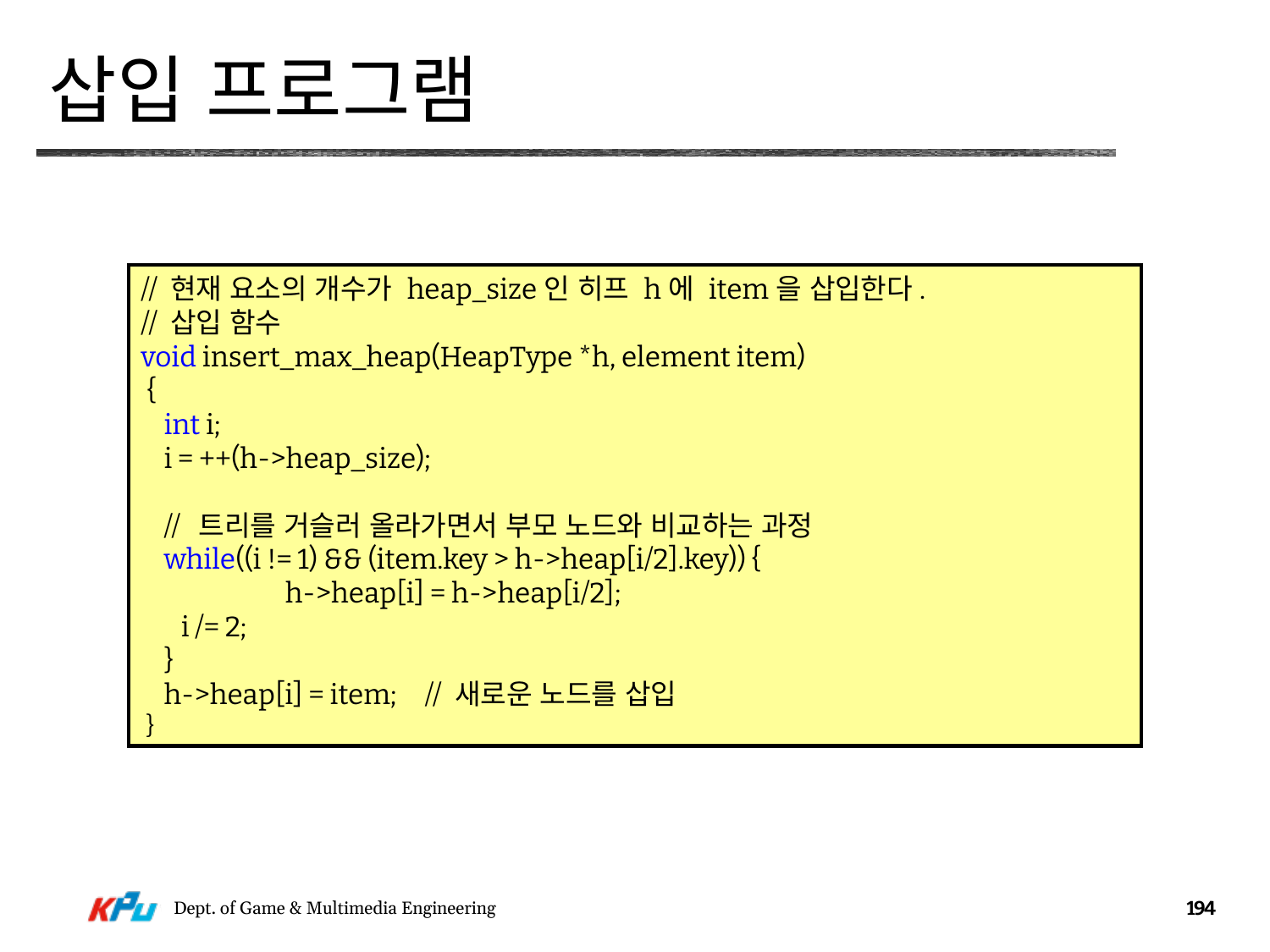

# 삽입 프로그램

// 현재 요소의 개수가 heap_size인 히프 h에 item을 삽입한다.
// 삽입 함수
void insert_max_heap(HeapType *h, element item)
 {
    int i;
    i = ++(h->heap_size);

    //  트리를 거슬러 올라가면서 부모 노드와 비교하는 과정
    while((i != 1) && (item.key > h->heap[i/2].key)) {
	   h->heap[i] = h->heap[i/2];
       i /= 2;
    }
    h->heap[i] = item;     // 새로운 노드를 삽입
 }
Dept. of Game & Multimedia Engineering
194